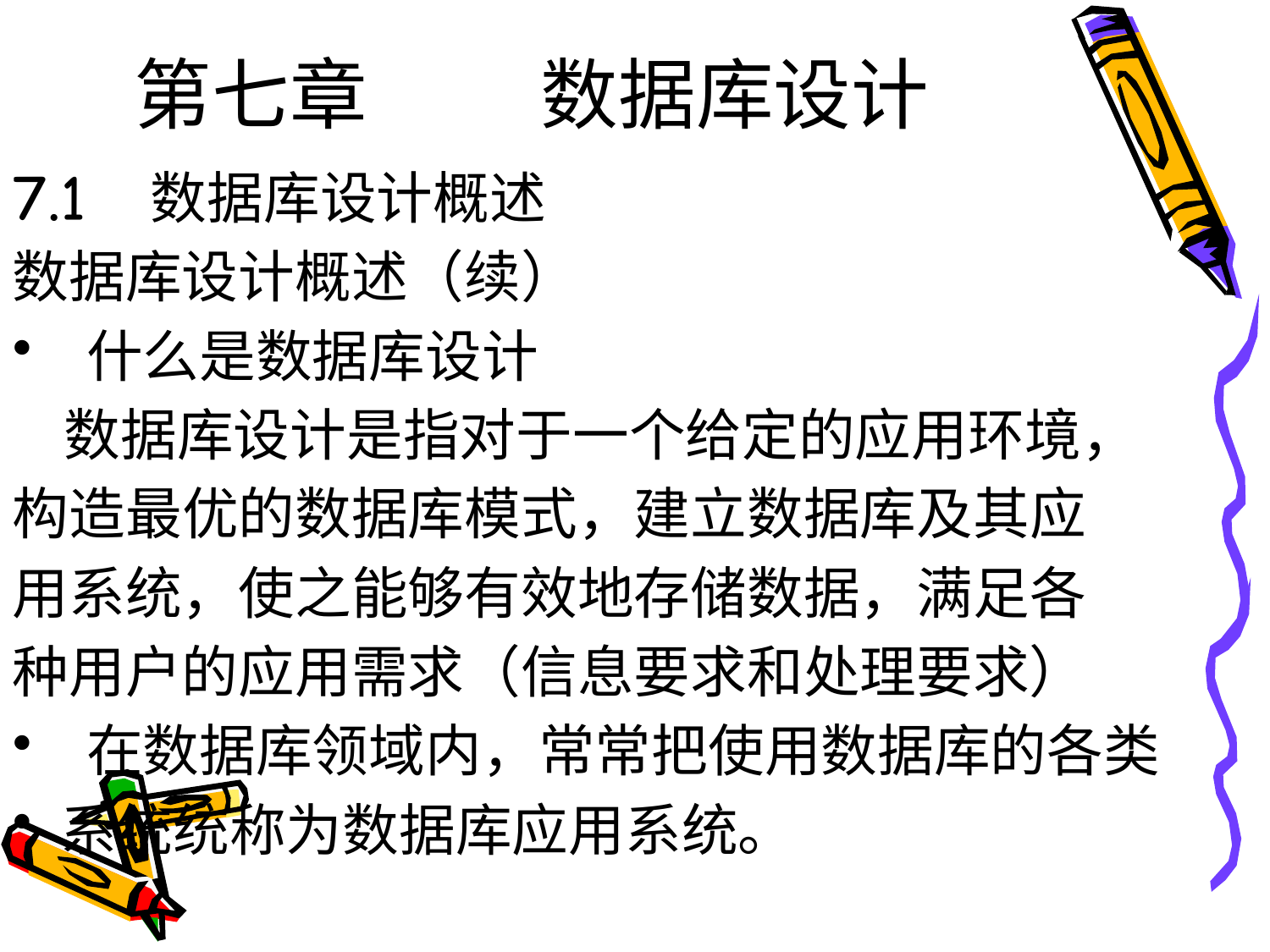

# 第七章          数据库设计
7.1   数据库设计概述
数据库设计概述（续）
 什么是数据库设计
   数据库设计是指对于一个给定的应用环境，
构造最优的数据库模式，建立数据库及其应
用系统，使之能够有效地存储数据，满足各
种用户的应用需求（信息要求和处理要求）
 在数据库领域内，常常把使用数据库的各类
系统统称为数据库应用系统。